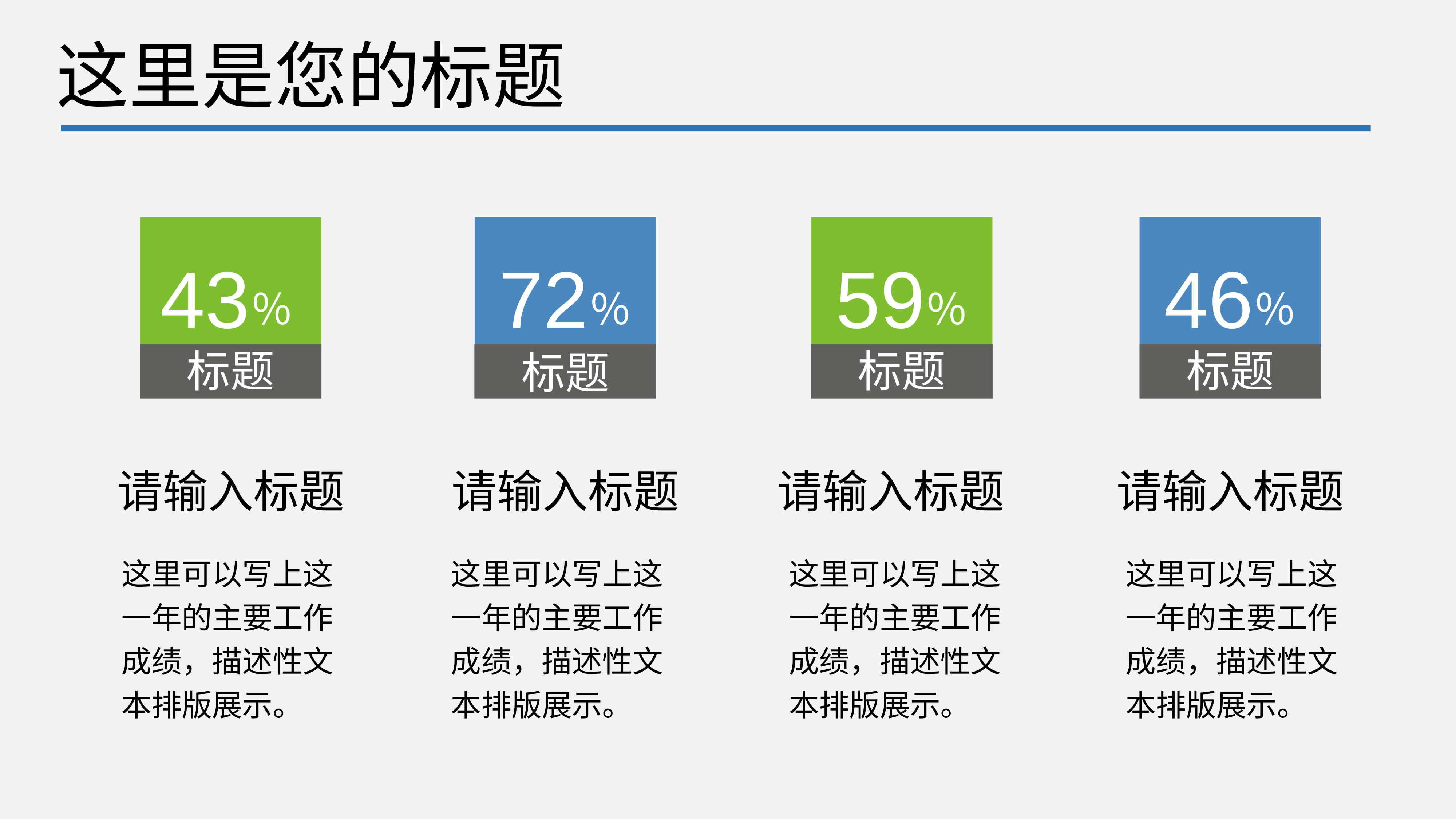

这里是您的标题

43
％
标题

请输入标题
这里可以写上这一年的主要工作成绩，描述性文本排版展示。

72
％
标题

请输入标题
这里可以写上这一年的主要工作成绩，描述性文本排版展示。

59
％
标题

请输入标题
这里可以写上这一年的主要工作成绩，描述性文本排版展示。

46
％
标题

请输入标题
这里可以写上这一年的主要工作成绩，描述性文本排版展示。